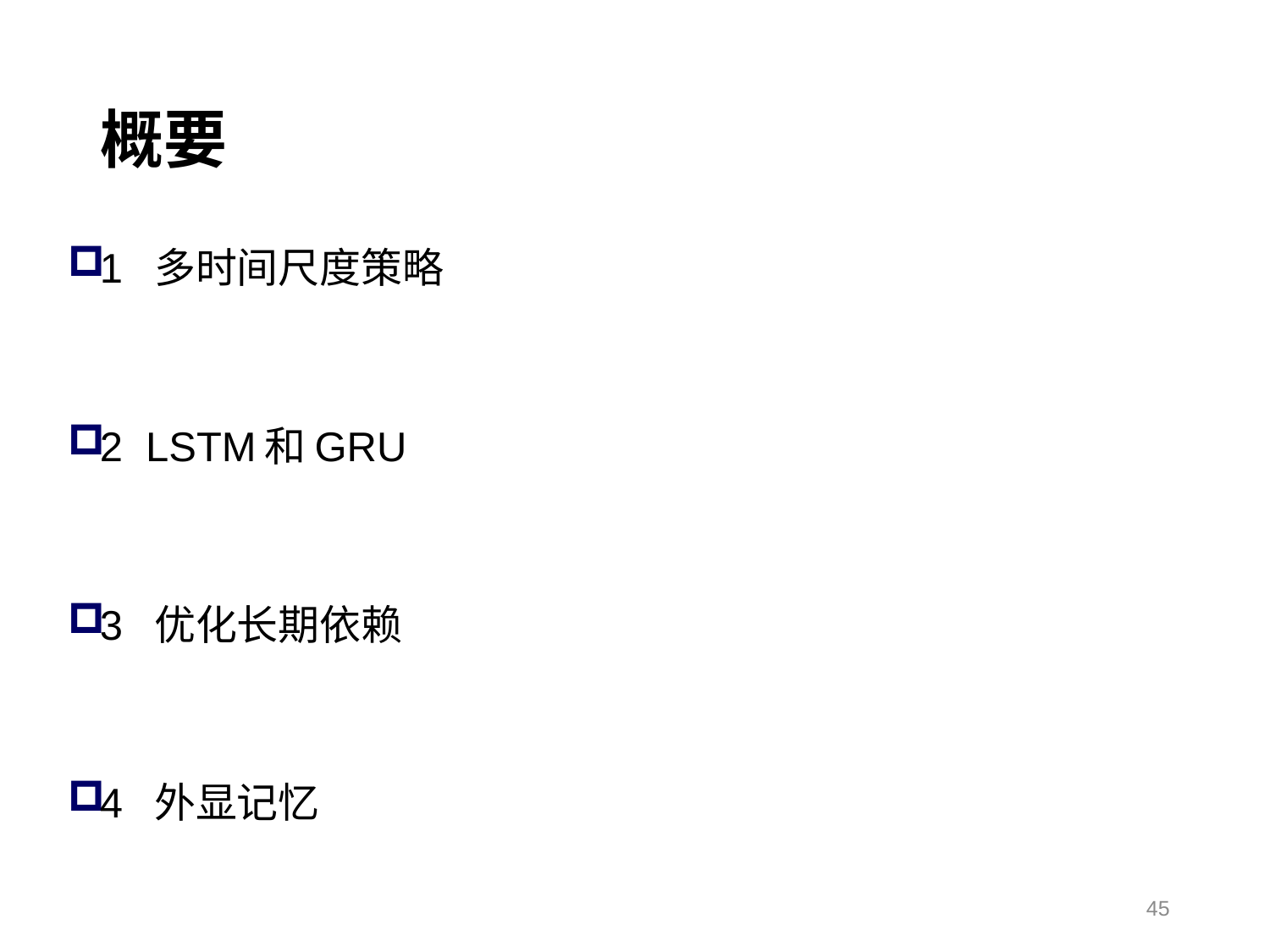

概要

1  多时间尺度策略

2  LSTM和GRU

3  优化长期依赖

4  外显记忆
45